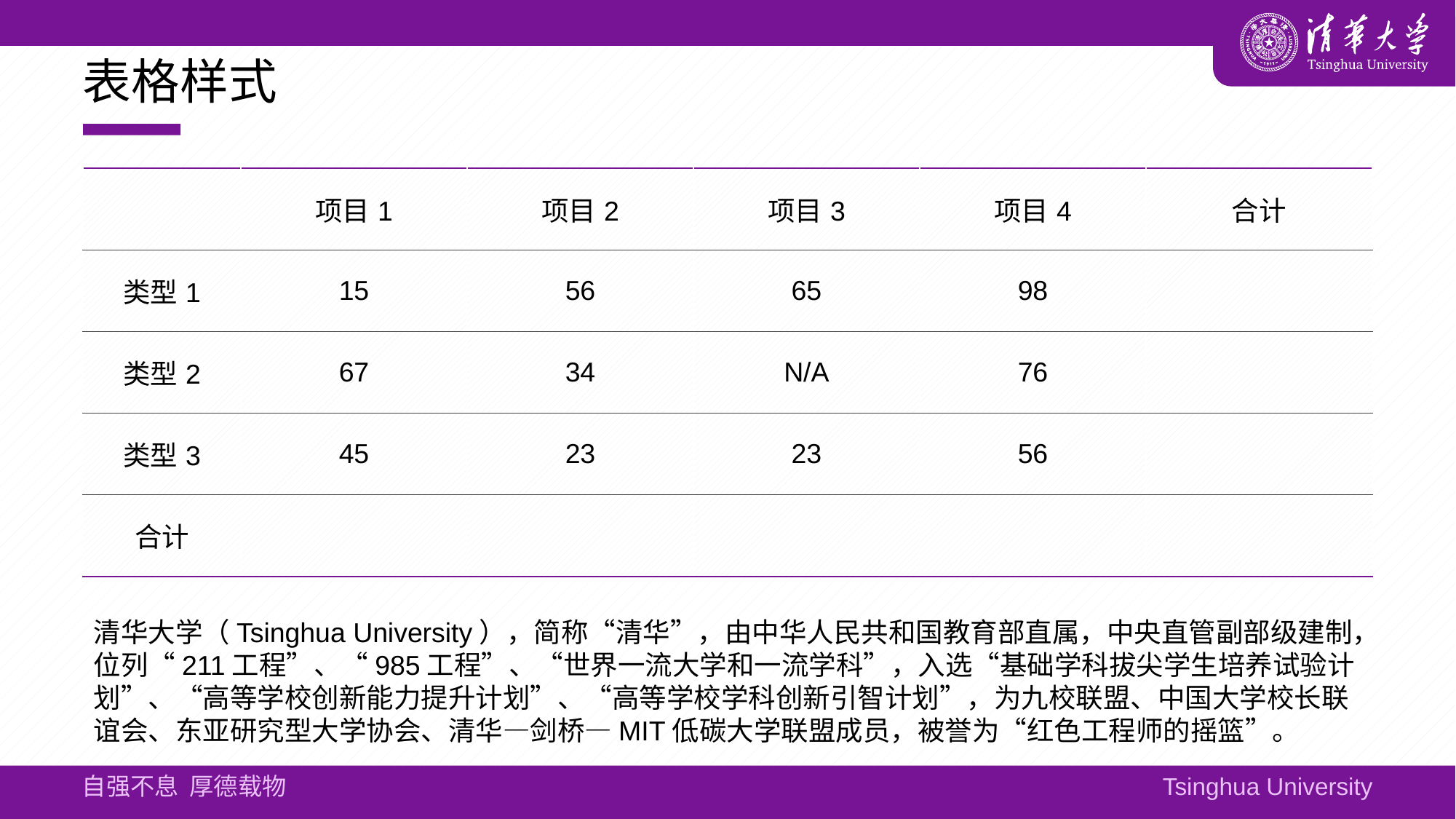

# 表格样式
|  | 项目1 | 项目2 | 项目3 | 项目4 | 合计 |
| --- | --- | --- | --- | --- | --- |
| 类型1 | 15 | 56 | 65 | 98 |  |
| 类型2 | 67 | 34 | N/A | 76 |  |
| 类型3 | 45 | 23 | 23 | 56 |  |
| 合计 |  |  |  |  |  |
清华大学（Tsinghua University），简称“清华”，由中华人民共和国教育部直属，中央直管副部级建制，位列“211工程”、“985工程”、“世界一流大学和一流学科”，入选“基础学科拔尖学生培养试验计划”、“高等学校创新能力提升计划”、“高等学校学科创新引智计划”，为九校联盟、中国大学校长联谊会、东亚研究型大学协会、清华—剑桥—MIT低碳大学联盟成员，被誉为“红色工程师的摇篮”。